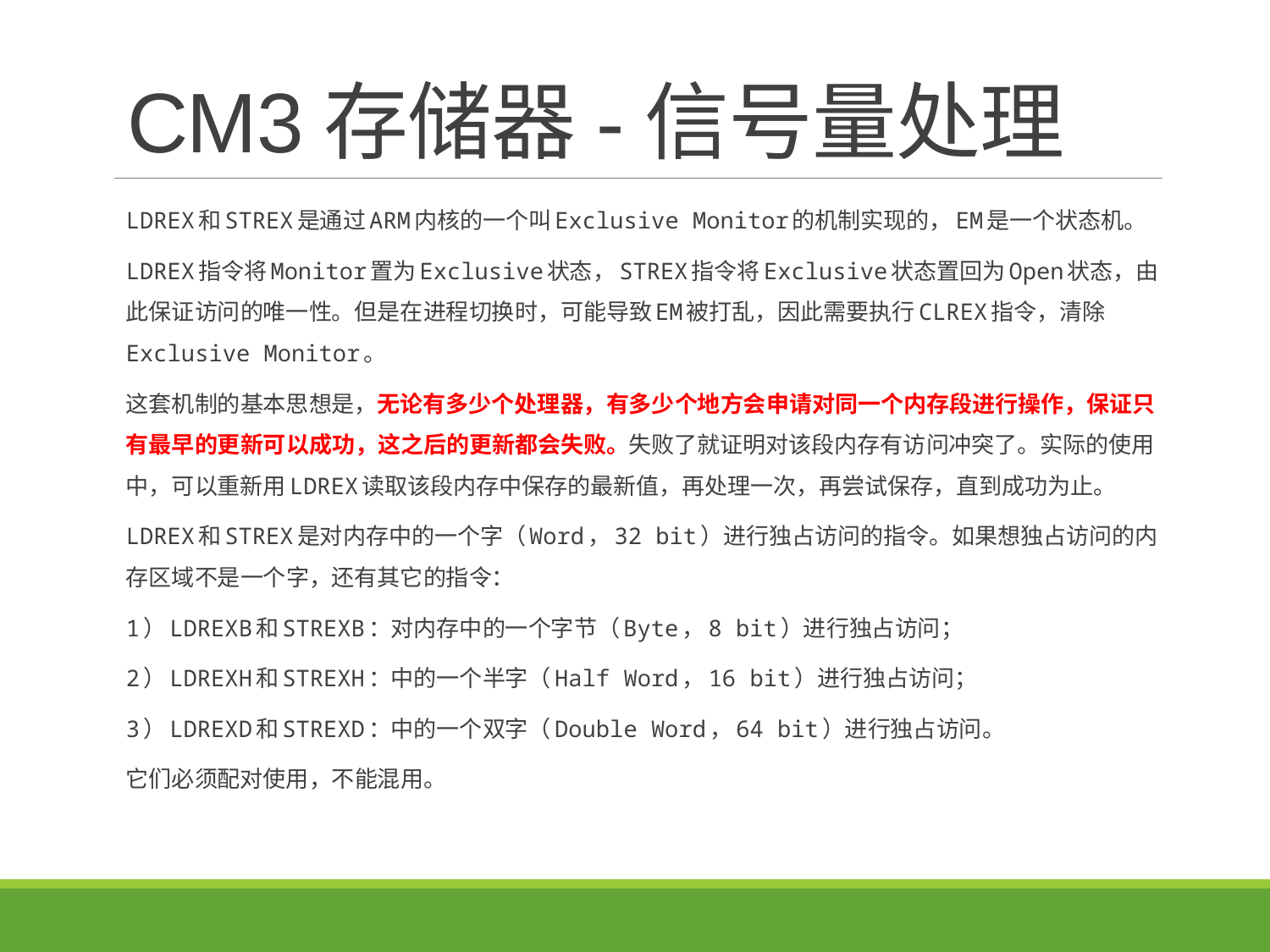

# CM3存储器-信号量处理
LDREX和STREX是通过ARM内核的一个叫Exclusive Monitor的机制实现的，EM是一个状态机。
LDREX指令将Monitor置为Exclusive状态，STREX指令将Exclusive状态置回为Open状态，由此保证访问的唯一性。但是在进程切换时，可能导致EM被打乱，因此需要执行CLREX指令，清除Exclusive Monitor。
这套机制的基本思想是，无论有多少个处理器，有多少个地方会申请对同一个内存段进行操作，保证只有最早的更新可以成功，这之后的更新都会失败。失败了就证明对该段内存有访问冲突了。实际的使用中，可以重新用LDREX读取该段内存中保存的最新值，再处理一次，再尝试保存，直到成功为止。
LDREX和STREX是对内存中的一个字（Word，32 bit）进行独占访问的指令。如果想独占访问的内存区域不是一个字，还有其它的指令：
1）LDREXB和STREXB：对内存中的一个字节（Byte，8 bit）进行独占访问；
2）LDREXH和STREXH：中的一个半字（Half Word，16 bit）进行独占访问；
3）LDREXD和STREXD：中的一个双字（Double Word，64 bit）进行独占访问。
它们必须配对使用，不能混用。